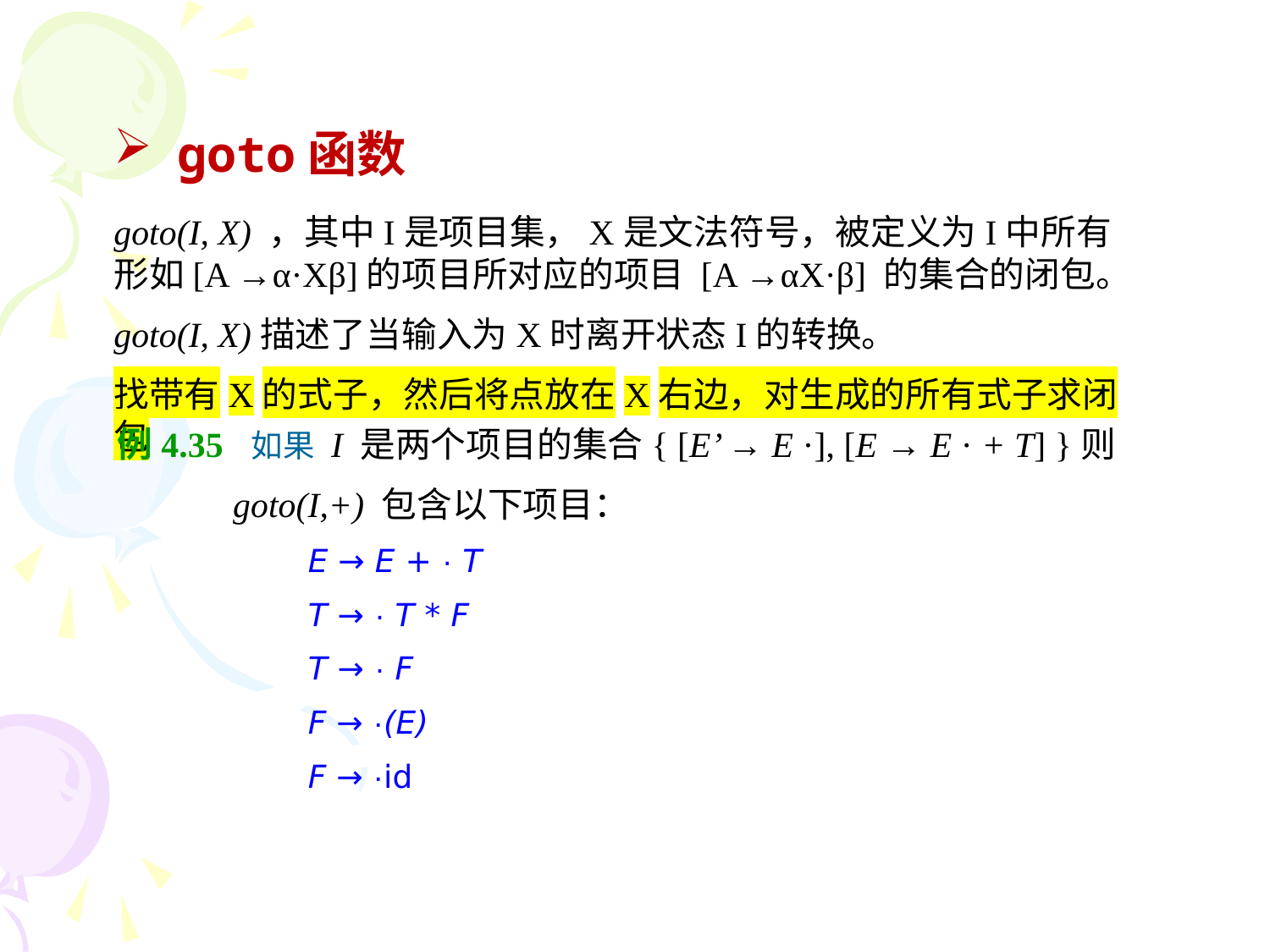

goto函数
goto(I, X) ，其中I是项目集，X是文法符号，被定义为I中所有形如[A →α·Xβ]的项目所对应的项目 [A →αX·β] 的集合的闭包。
goto(I, X)描述了当输入为X时离开状态I的转换。
找带有X的式子，然后将点放在X右边，对生成的所有式子求闭包
例4.35  如果 I 是两个项目的集合{ [E’ → E ·], [E → E · + T] }则
             goto(I,+) 包含以下项目：
E → E + · T
T → · T * F
T → · F
F → ·(E)
F → ·id

148